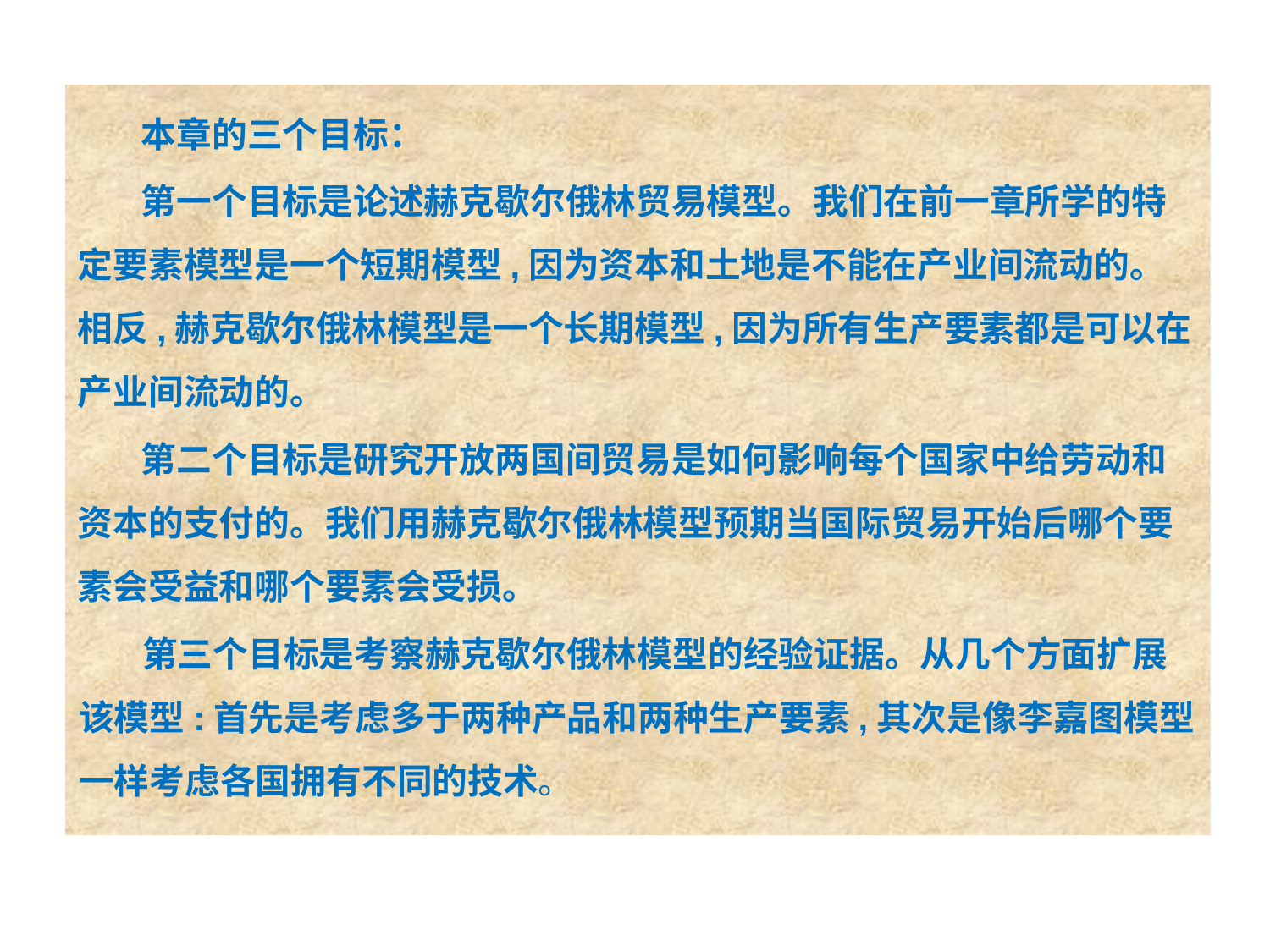

本章的三个目标：
第一个目标是论述赫克歇尔俄林贸易模型。我们在前一章所学的特定要素模型是一个短期模型,因为资本和土地是不能在产业间流动的。相反,赫克歇尔俄林模型是一个长期模型,因为所有生产要素都是可以在产业间流动的。
第二个目标是研究开放两国间贸易是如何影响每个国家中给劳动和资本的支付的。我们用赫克歇尔俄林模型预期当国际贸易开始后哪个要素会受益和哪个要素会受损。

第三个目标是考察赫克歇尔俄林模型的经验证据。从几个方面扩展该模型:首先是考虑多于两种产品和两种生产要素,其次是像李嘉图模型一样考虑各国拥有不同的技术。